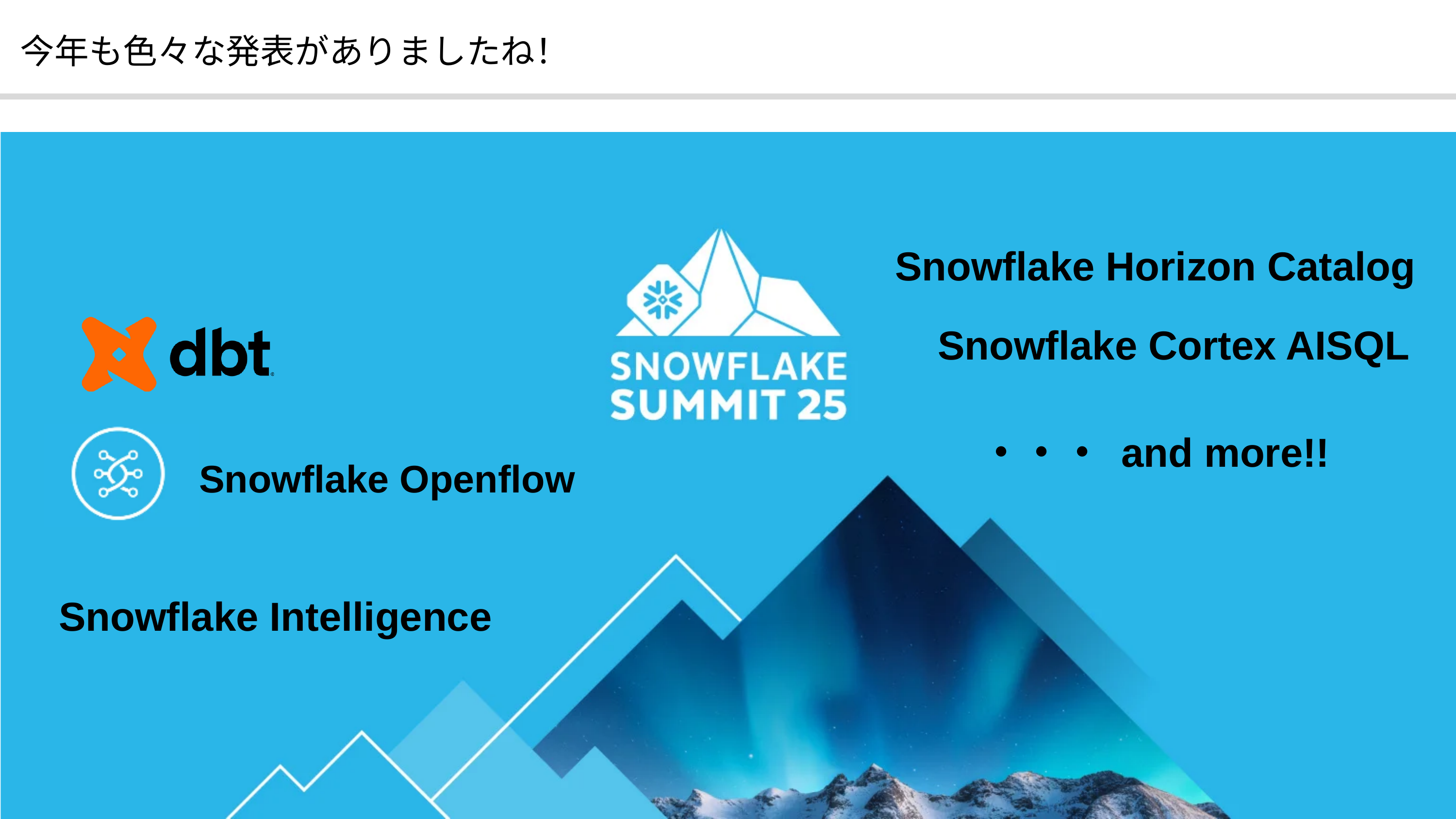

今年も色々な発表がありましたね！

Snowflake Horizon Catalog
Snowflake Cortex AISQL

・・・ and more!!

Snowflake Openflow
Snowflake Intelligence